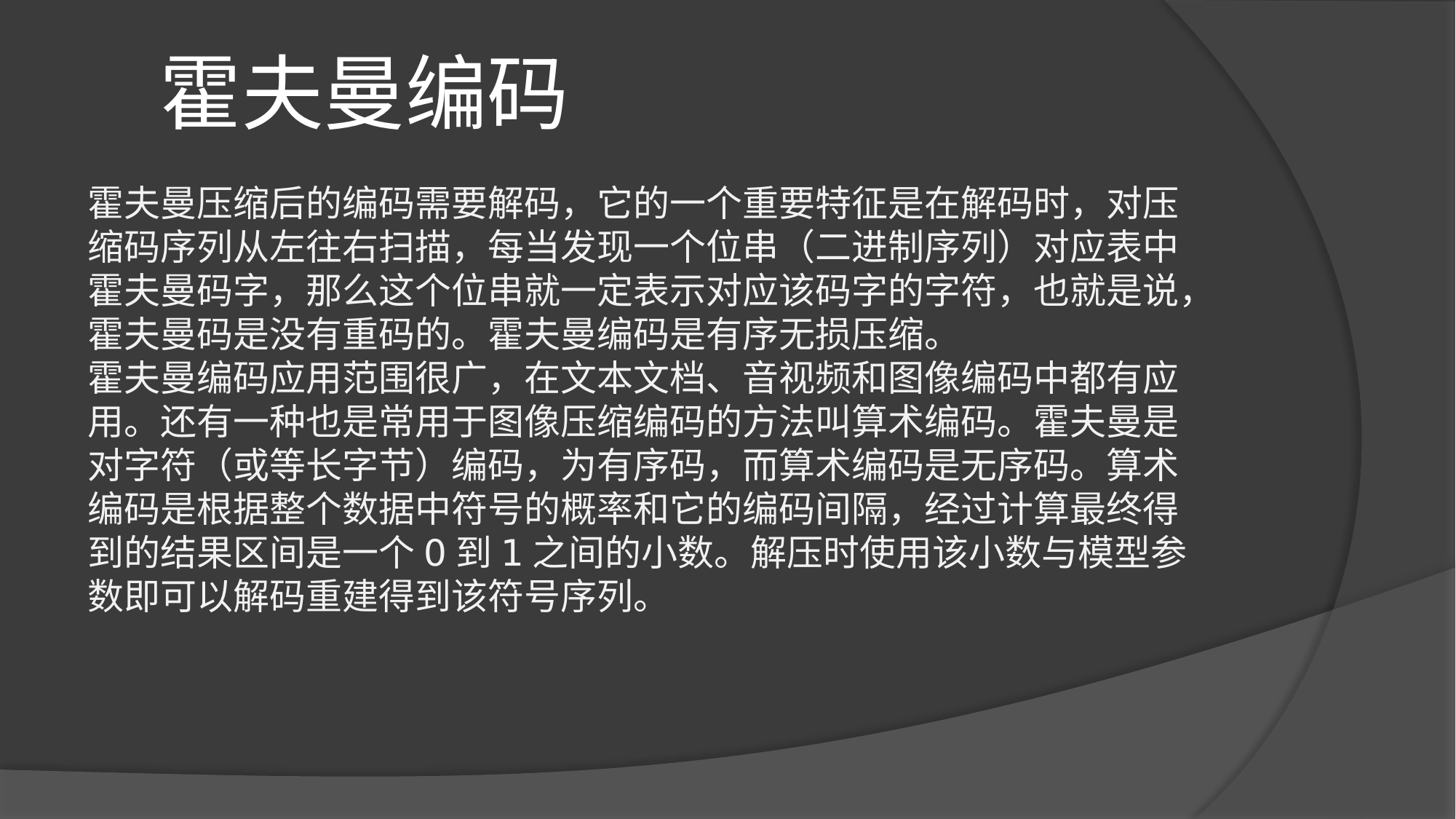

霍夫曼编码
霍夫曼压缩后的编码需要解码，它的一个重要特征是在解码时，对压缩码序列从左往右扫描，每当发现一个位串（二进制序列）对应表中霍夫曼码字，那么这个位串就一定表示对应该码字的字符，也就是说，霍夫曼码是没有重码的。霍夫曼编码是有序无损压缩。
霍夫曼编码应用范围很广，在文本文档、音视频和图像编码中都有应用。还有一种也是常用于图像压缩编码的方法叫算术编码。霍夫曼是对字符（或等长字节）编码，为有序码，而算术编码是无序码。算术编码是根据整个数据中符号的概率和它的编码间隔，经过计算最终得到的结果区间是一个0到1之间的小数。解压时使用该小数与模型参数即可以解码重建得到该符号序列。